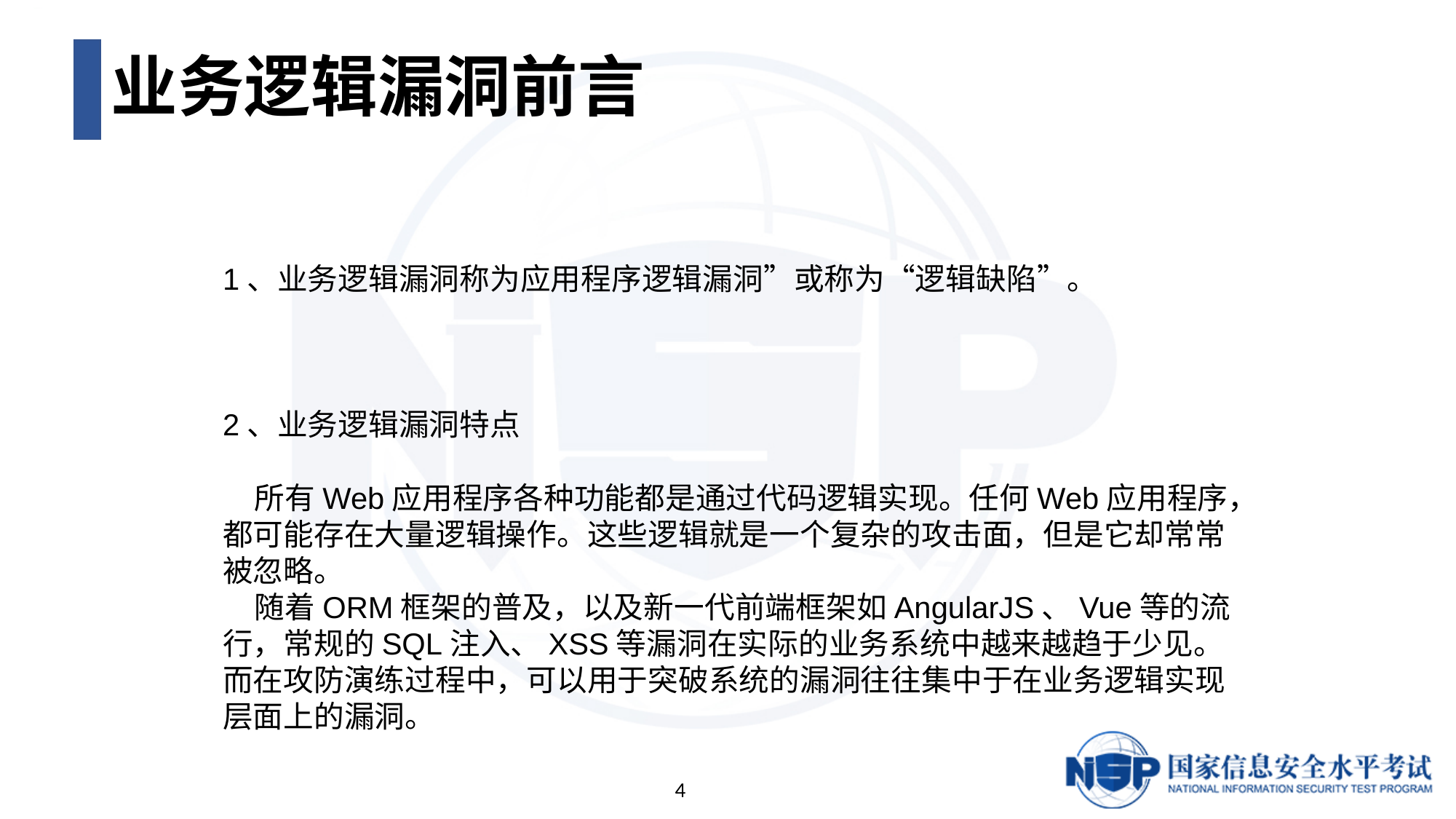

# 业务逻辑漏洞前言
1、业务逻辑漏洞称为应用程序逻辑漏洞”或称为“逻辑缺陷”。

2、业务逻辑漏洞特点

所有Web应用程序各种功能都是通过代码逻辑实现。任何Web应用程序，都可能存在大量逻辑操作。这些逻辑就是一个复杂的攻击面，但是它却常常被忽略。
随着ORM框架的普及，以及新一代前端框架如AngularJS、Vue等的流行，常规的SQL注入、XSS等漏洞在实际的业务系统中越来越趋于少见。而在攻防演练过程中，可以用于突破系统的漏洞往往集中于在业务逻辑实现层面上的漏洞。